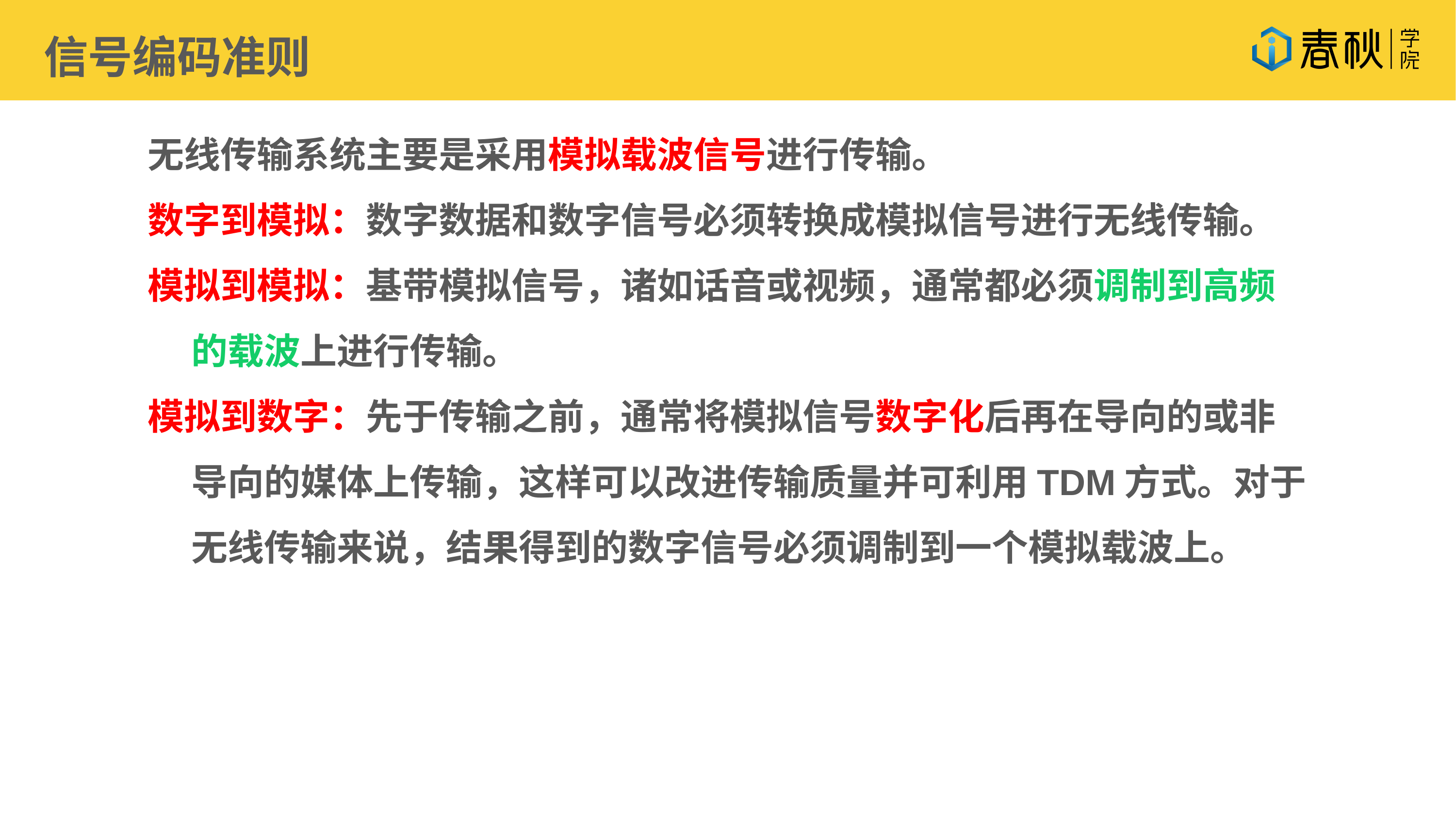

信号编码准则
无线传输系统主要是采用模拟载波信号进行传输。
数字到模拟：数字数据和数字信号必须转换成模拟信号进行无线传输。
模拟到模拟：基带模拟信号，诸如话音或视频，通常都必须调制到高频的载波上进行传输。
模拟到数字：先于传输之前，通常将模拟信号数字化后再在导向的或非导向的媒体上传输，这样可以改进传输质量并可利用TDM方式。对于无线传输来说，结果得到的数字信号必须调制到一个模拟载波上。